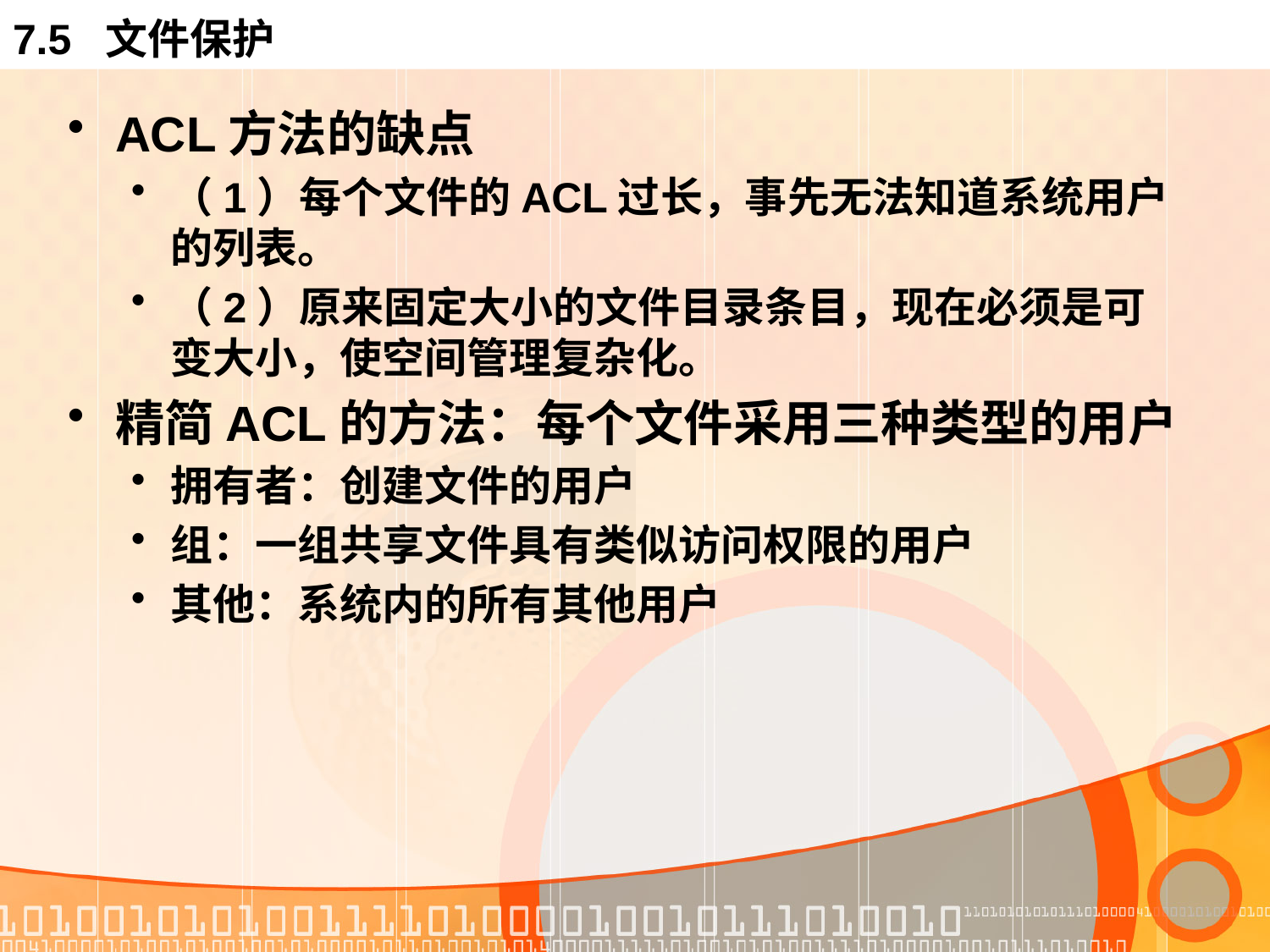

# 7.5  文件保护
ACL方法的缺点
（1）每个文件的ACL过长，事先无法知道系统用户的列表。
（2）原来固定大小的文件目录条目，现在必须是可变大小，使空间管理复杂化。
精简ACL的方法：每个文件采用三种类型的用户
拥有者：创建文件的用户
组：一组共享文件具有类似访问权限的用户
其他：系统内的所有其他用户